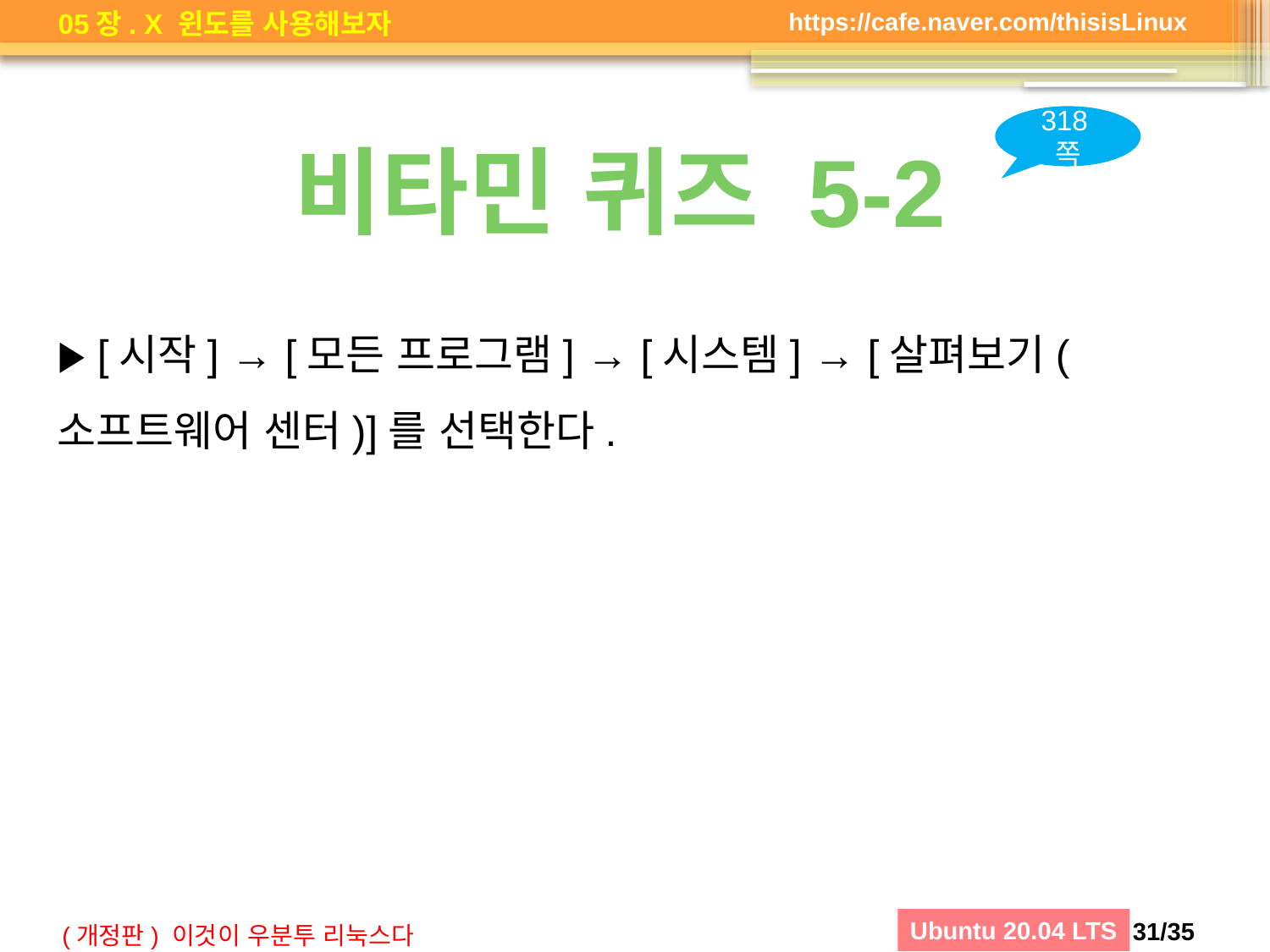

318쪽
비타민 퀴즈 5-2
▶ [시작] → [모든 프로그램] → [시스템] → [살펴보기(소프트웨어 센터)]를 선택한다.